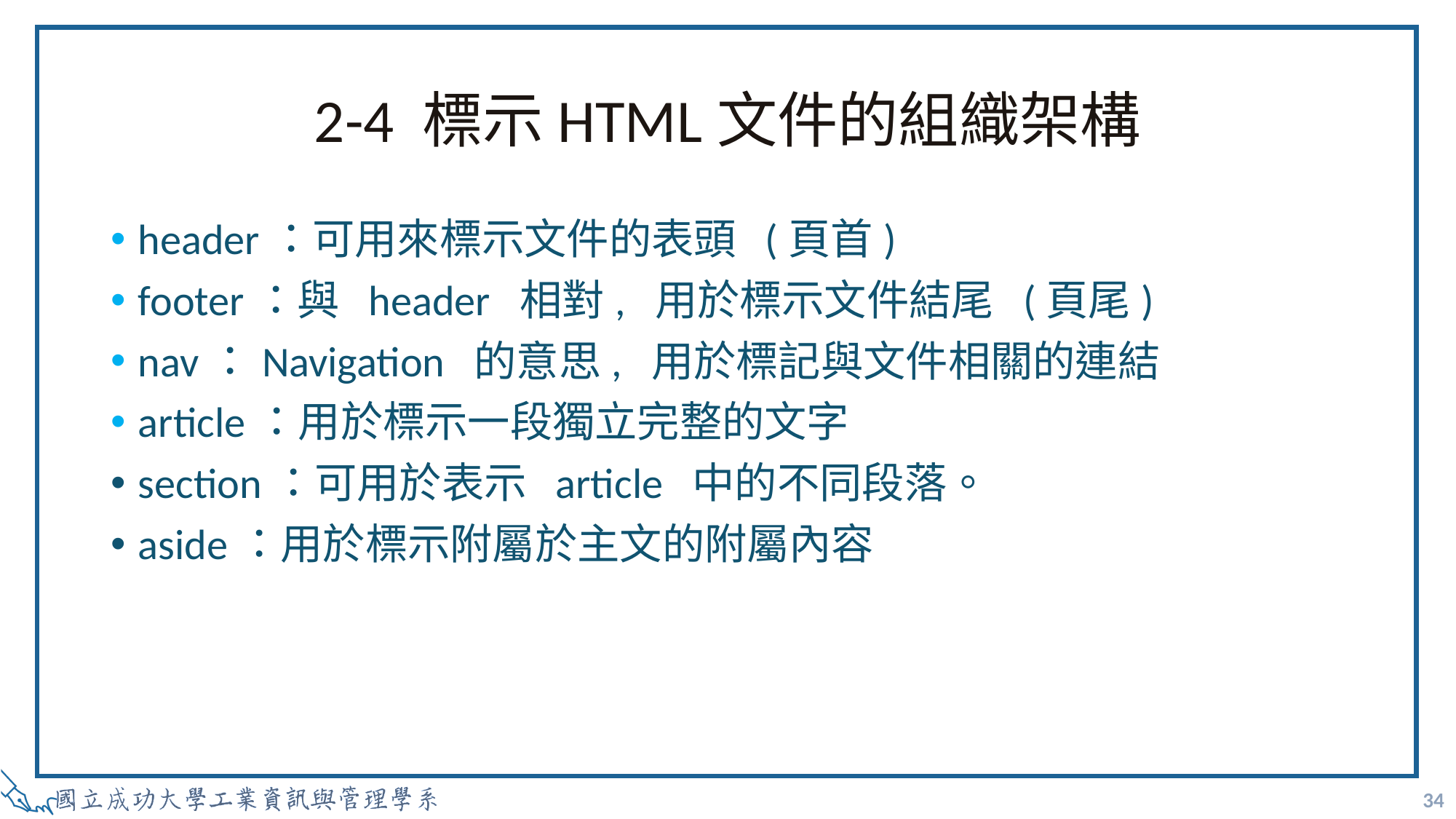

# 2-4 標示HTML文件的組織架構
header：可用來標示文件的表頭  (頁首)
footer：與  header  相對,  用於標示文件結尾  (頁尾)
nav：Navigation  的意思,  用於標記與文件相關的連結
article：用於標示一段獨立完整的文字
section：可用於表示  article  中的不同段落。
aside：用於標示附屬於主文的附屬內容
34